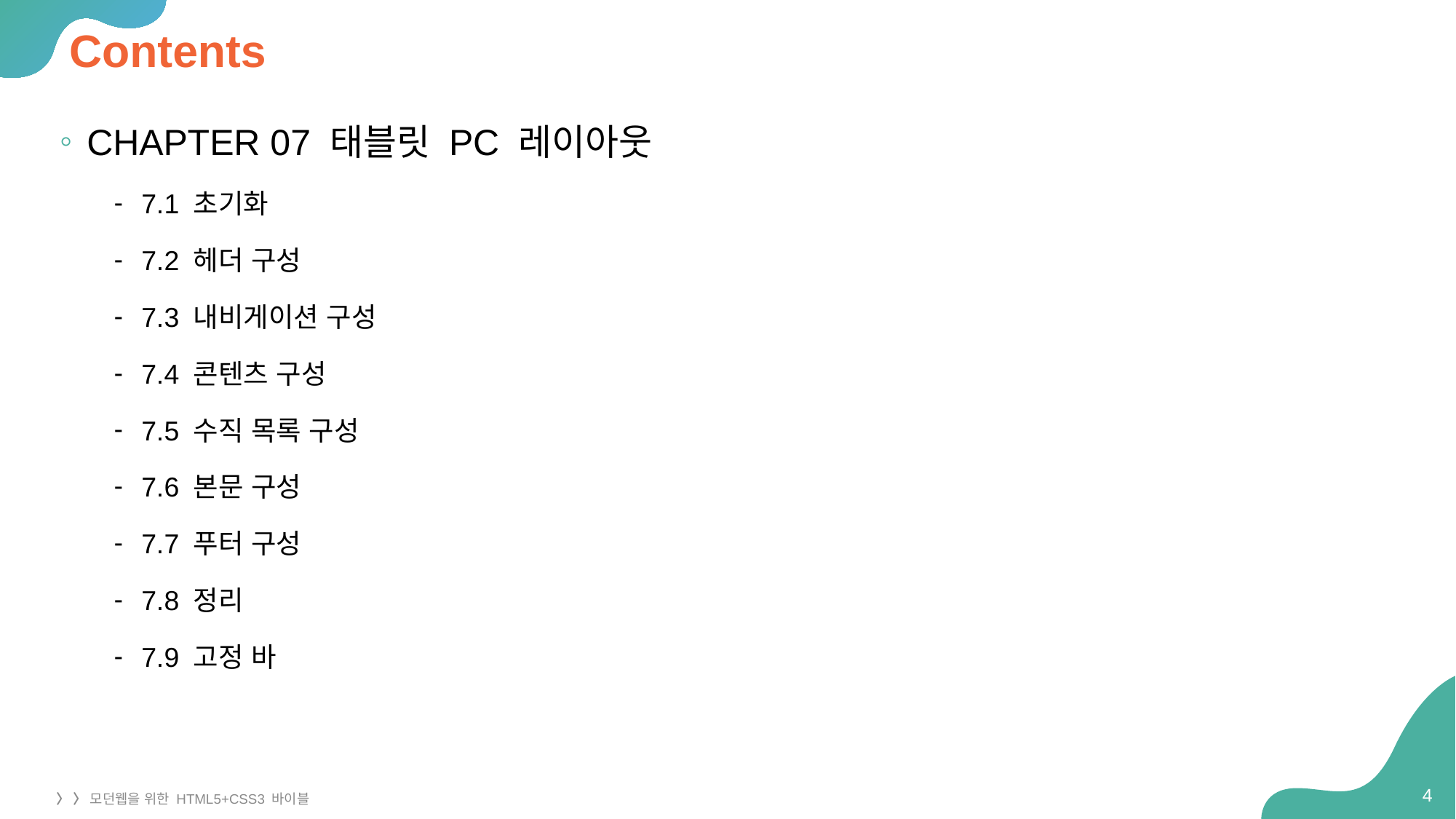

# Contents
CHAPTER 07 태블릿 PC 레이아웃
7.1 초기화
7.2 헤더 구성
7.3 내비게이션 구성
7.4 콘텐츠 구성
7.5 수직 목록 구성
7.6 본문 구성
7.7 푸터 구성
7.8 정리
7.9 고정 바

4
〉 〉 모던웹을 위한 HTML5+CSS3 바이블